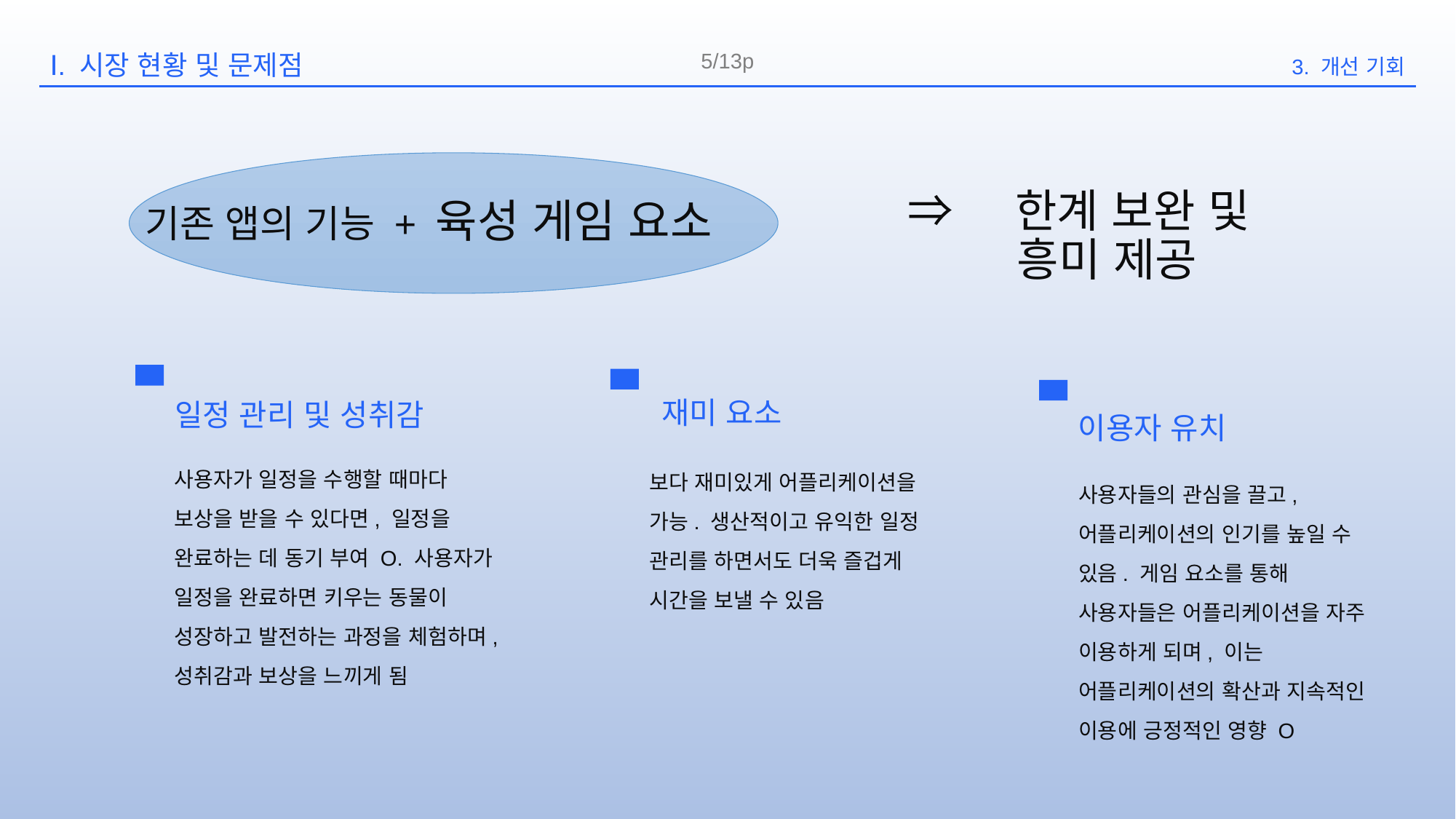

5/13p
3. 개선 기회
Ⅰ. 시장 현황 및 문제점

⇒    한계 보완 및              	흥미 제공
     기존 앱의 기능 + 육성 게임 요소

재미 요소
일정 관리 및 성취감
이용자 유치
사용자가 일정을 수행할 때마다 보상을 받을 수 있다면, 일정을 완료하는 데 동기 부여 O. 사용자가 일정을 완료하면 키우는 동물이 성장하고 발전하는 과정을 체험하며, 성취감과 보상을 느끼게 됨
보다 재미있게 어플리케이션을 가능. 생산적이고 유익한 일정 관리를 하면서도 더욱 즐겁게 시간을 보낼 수 있음
사용자들의 관심을 끌고, 어플리케이션의 인기를 높일 수 있음. 게임 요소를 통해 사용자들은 어플리케이션을 자주 이용하게 되며, 이는 어플리케이션의 확산과 지속적인 이용에 긍정적인 영향 O